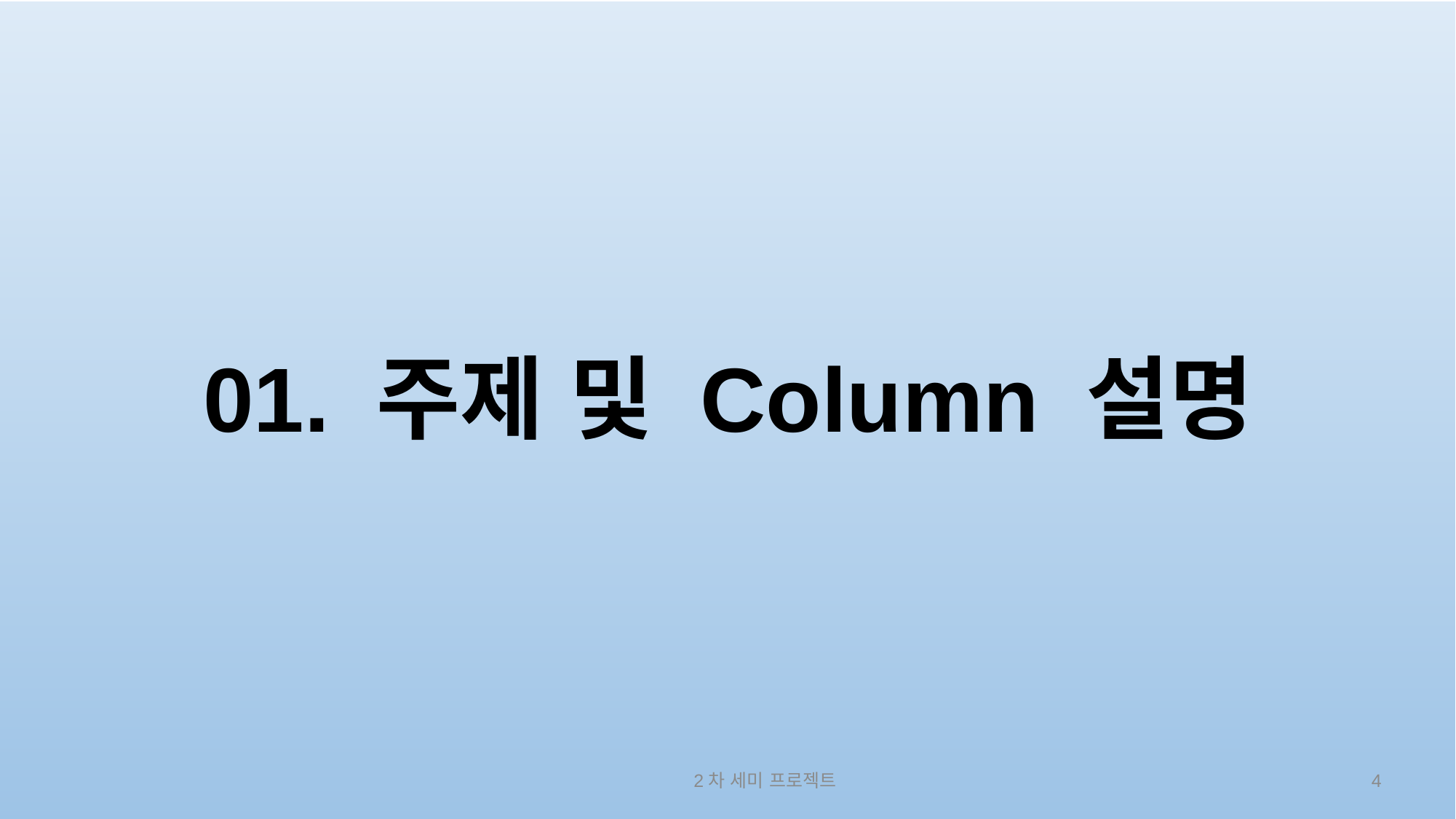

# 01. 주제 및 Column 설명
2차 세미 프로젝트
4